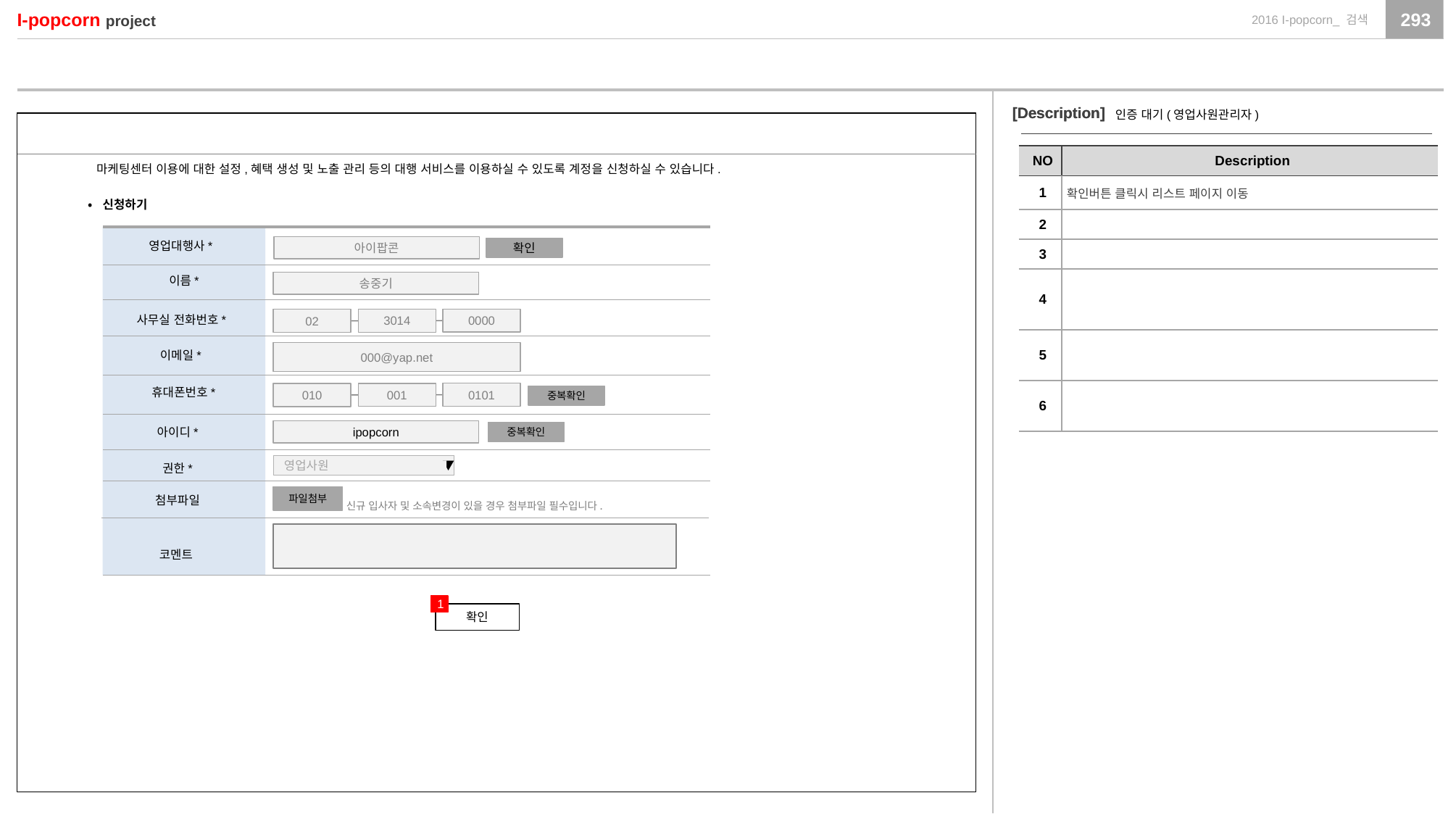

[Description]
[Description]
인증 대기(영업사원관리자)

| NO | Description |
| --- | --- |
| 1 | 확인버튼 클릭시 리스트 페이지 이동 |
| 2 |  |
| 3 |  |
| 4 |  |
| 5 |  |
| 6 |  |
마케팅센터 이용에 대한 설정,혜택 생성 및 노출 관리 등의 대행 서비스를 이용하실 수 있도록 계정을 신청하실 수 있습니다.
•신청하기

영업대행사*
아이팝콘
확인
이름*
송중기
사무실 전화번호*
0000
3014
02
이메일*
000@yap.net

휴대폰번호*
0101
001
010
중복확인
아이디*
ipopcorn
중복확인
권한*
영업사원                                 ▼

파일첨부
첨부파일
신규 입사자 및 소속변경이 있을 경우 첨부파일 필수입니다.

코멘트
1
확인